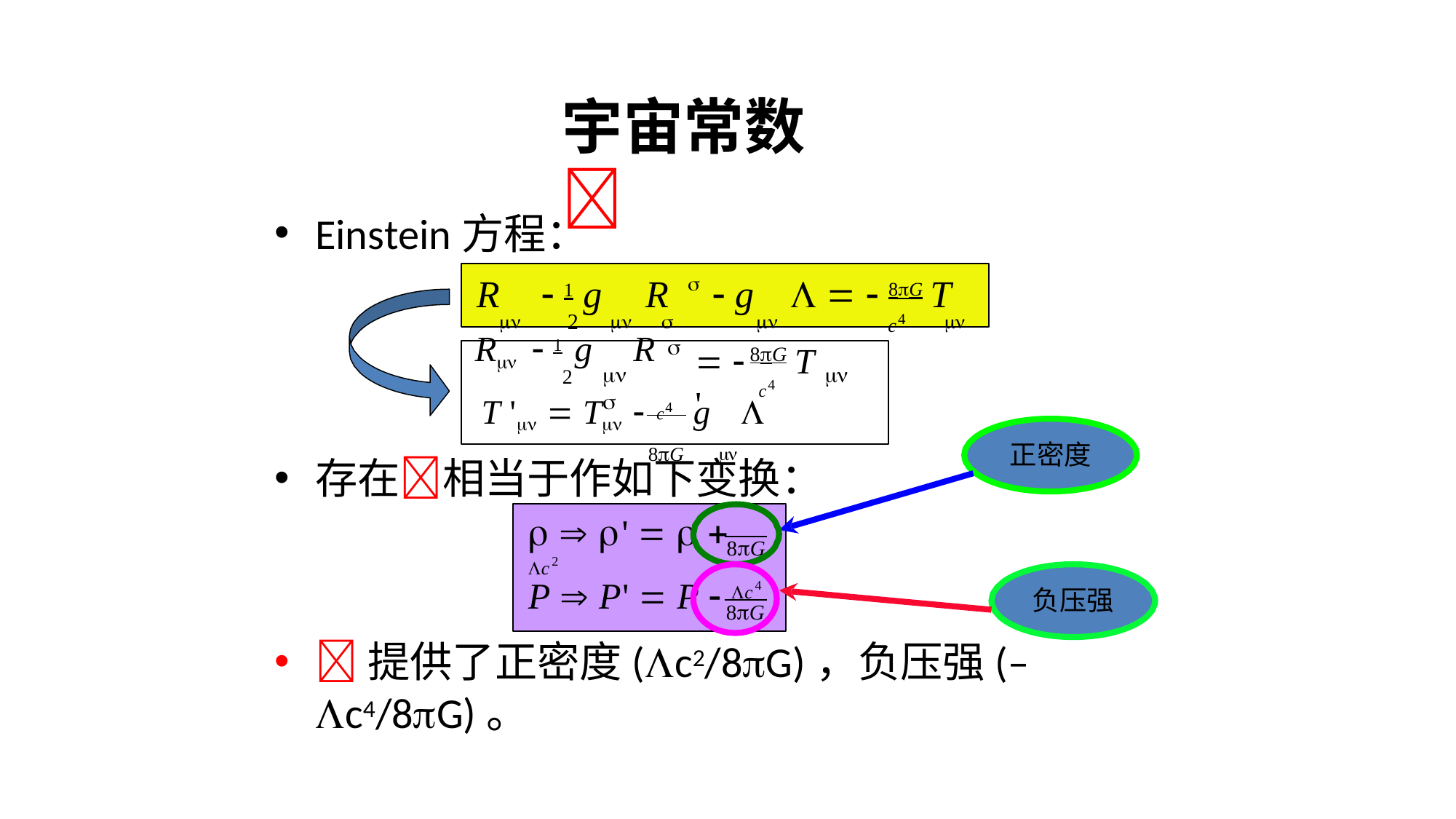

# 宇宙常数	Λ
Einstein方程：

R	− 1  g	R  σ  − g	Λ = − 8πG T

c4
μν	2	μν	σ	μν	μν
σ
Rμν − 1 g	R
2
= −	T '
8πG

c4
μν	σ
μν
c4
8πG	μν
T 'μν  = Tμν  −
g	Λ

正密度
存在Λ相当于作如下变换：

ρ ⇒ ρ' = ρ + Λc2
8πG

P ⇒ P' = P − Λc4
负压强
8πG
Λ提供了正密度(Λc2/8πG)，负压强(–Λc4/8πG)。